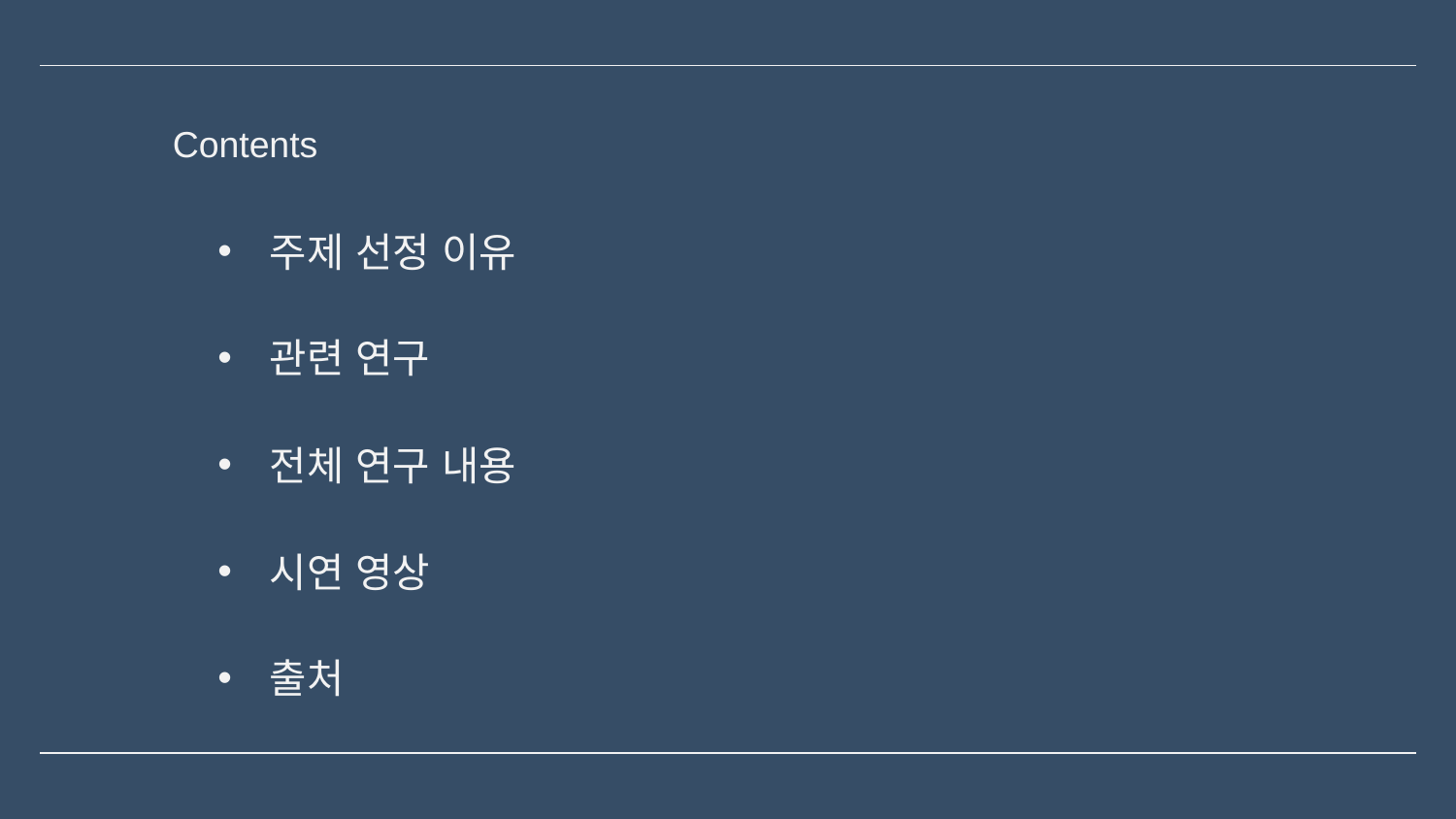

Contents
주제 선정 이유

관련 연구

전체 연구 내용

시연 영상

출처